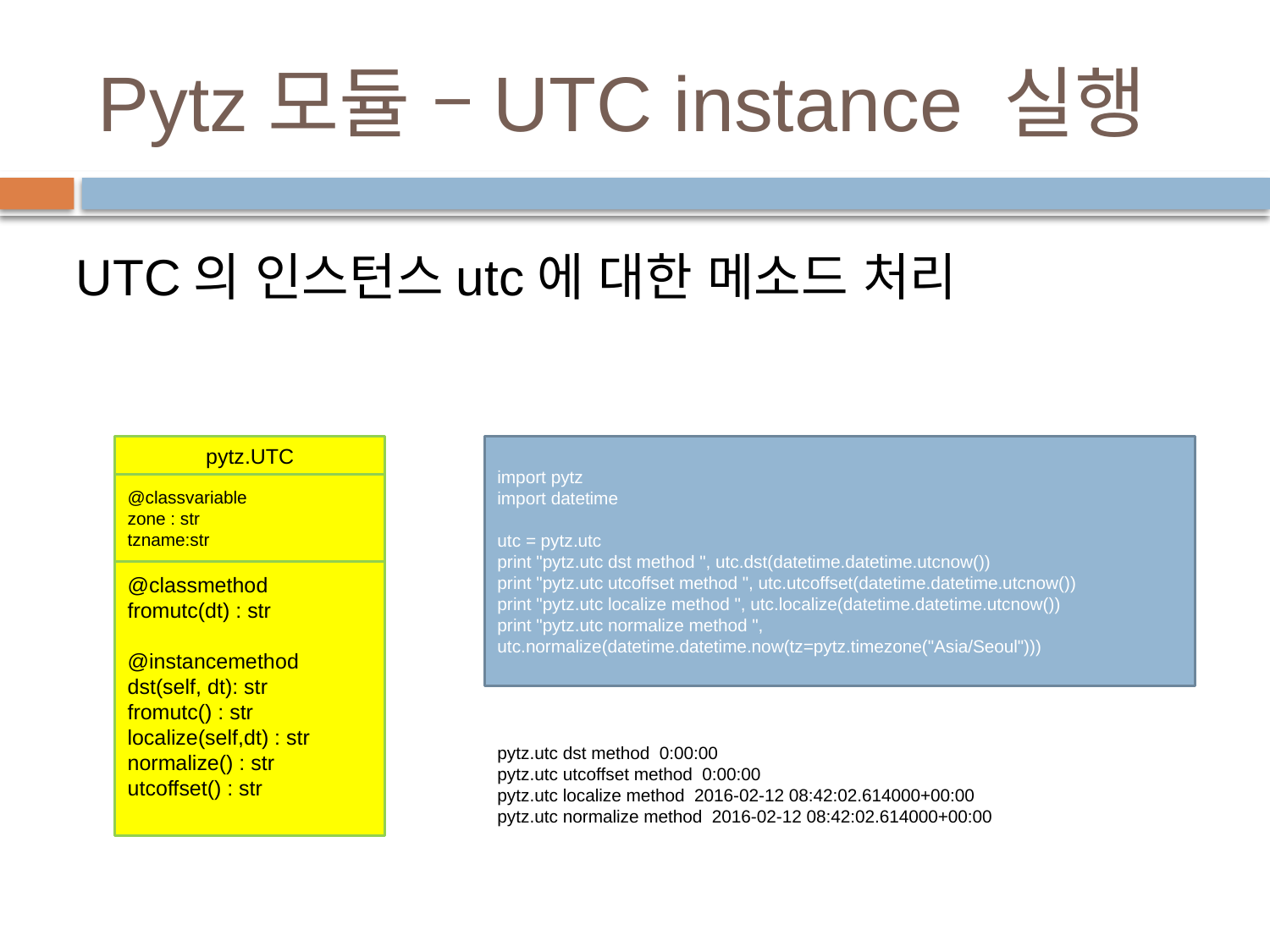

# Pytz모듈 –UTC instance 실행
UTC의 인스턴스utc에 대한 메소드 처리
pytz.UTC

@classvariable
zone : str
tzname:str

@classmethod
fromutc(dt) : str

@instancemethod
dst(self, dt): str
fromutc() : str
localize(self,dt) : str
normalize() : str
utcoffset() : str

import pytz
import datetime

utc = pytz.utc
print "pytz.utc dst method ", utc.dst(datetime.datetime.utcnow())
print "pytz.utc utcoffset method ", utc.utcoffset(datetime.datetime.utcnow())
print "pytz.utc localize method ", utc.localize(datetime.datetime.utcnow())
print "pytz.utc normalize method ", utc.normalize(datetime.datetime.now(tz=pytz.timezone("Asia/Seoul")))
pytz.utc dst method  0:00:00
pytz.utc utcoffset method  0:00:00
pytz.utc localize method  2016-02-12 08:42:02.614000+00:00
pytz.utc normalize method  2016-02-12 08:42:02.614000+00:00